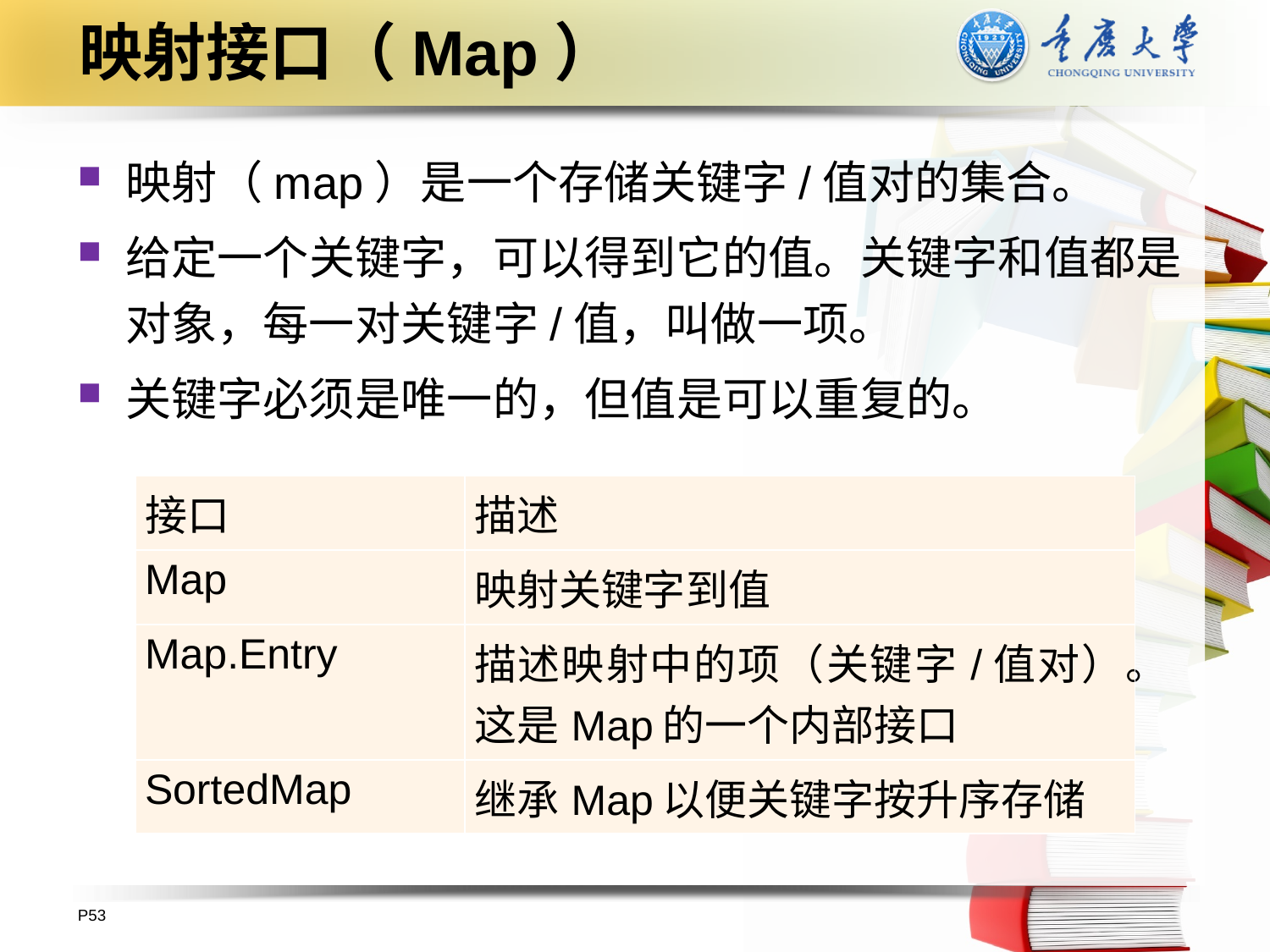

# 映射接口（Map）
映射（map）是一个存储关键字/值对的集合。
给定一个关键字，可以得到它的值。关键字和值都是对象，每一对关键字/值，叫做一项。
关键字必须是唯一的，但值是可以重复的。

| 接口 | 描述 |
| --- | --- |
| Map | 映射关键字到值 |
| Map.Entry | 描述映射中的项（关键字/值对）。这是Map的一个内部接口 |
| SortedMap | 继承Map以便关键字按升序存储 |
P53